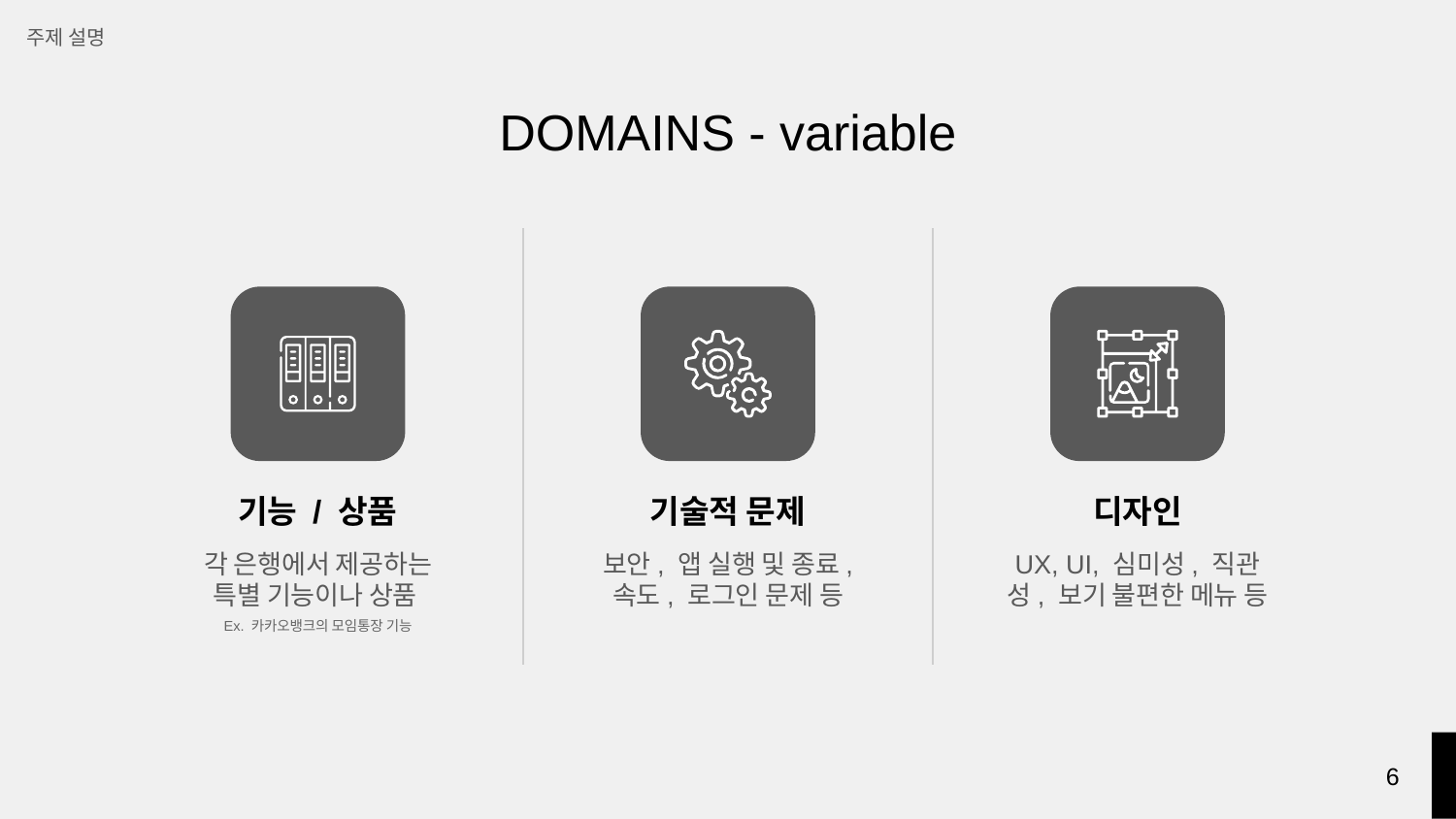

주제 설명
# DOMAINS - variable

기능 / 상품
기술적 문제
디자인
각 은행에서 제공하는
특별 기능이나 상품
보안, 앱 실행 및 종료, 속도, 로그인 문제 등
UX, UI, 심미성, 직관성, 보기 불편한 메뉴 등
Ex. 카카오뱅크의 모임통장 기능
6